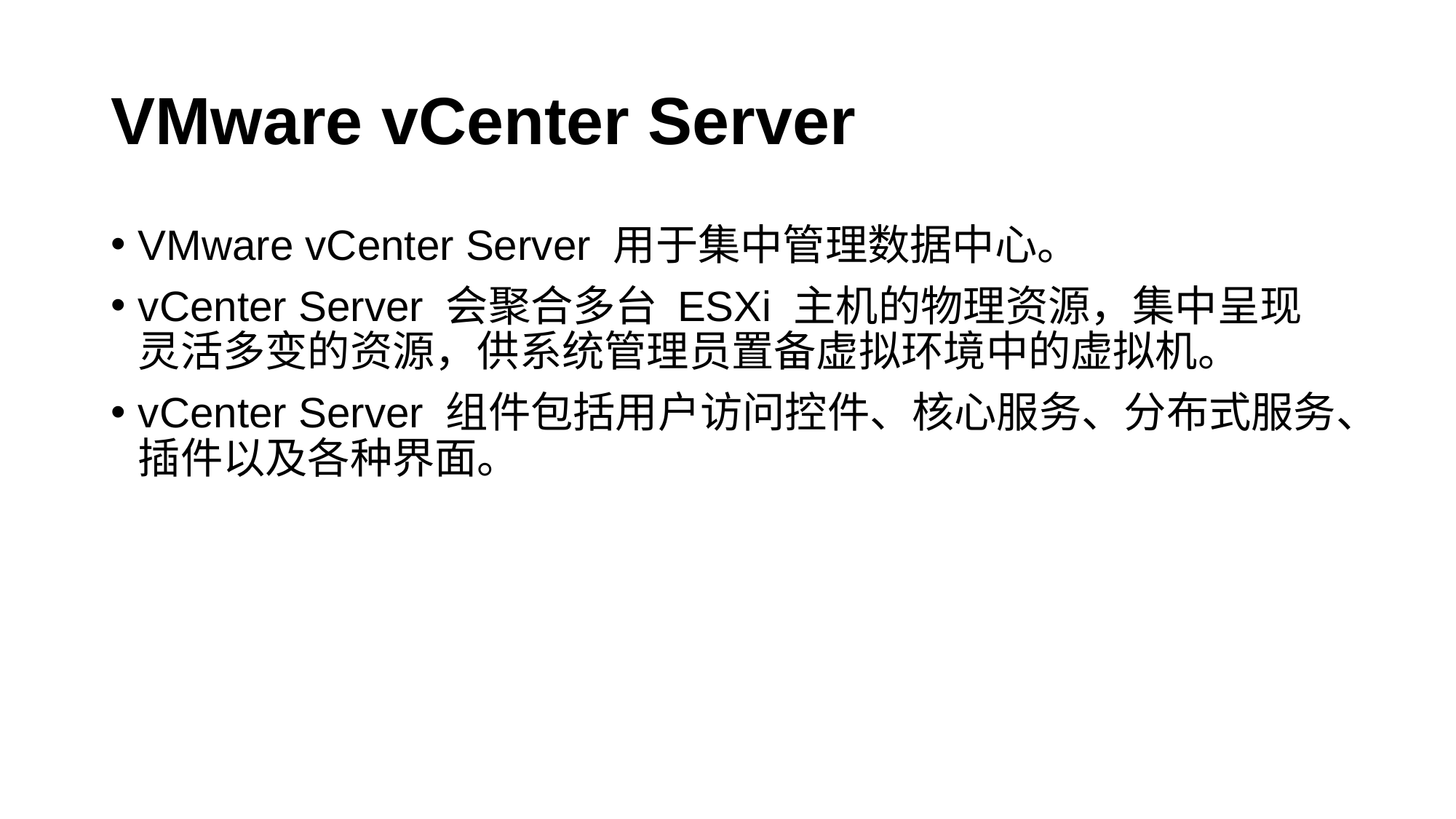

# VMware vCenter Server
VMware vCenter Server 用于集中管理数据中心。
vCenter Server 会聚合多台 ESXi 主机的物理资源，集中呈现灵活多变的资源，供系统管理员置备虚拟环境中的虚拟机。
vCenter Server 组件包括用户访问控件、核心服务、分布式服务、插件以及各种界面。